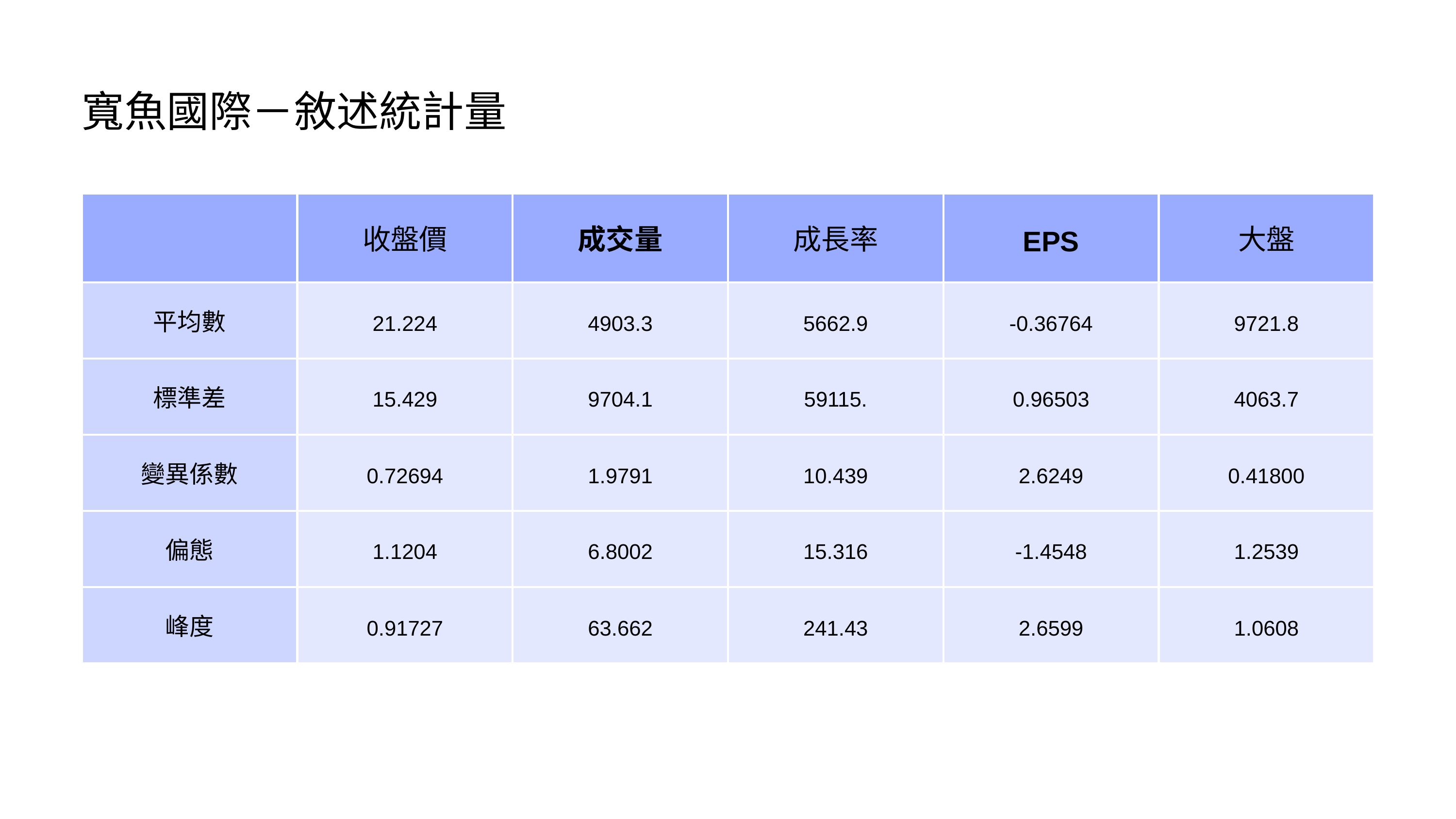

寬魚國際－敘述統計量
|  | 收盤價 | 成交量 | 成長率 | EPS | 大盤 |
| --- | --- | --- | --- | --- | --- |
| 平均數 | 21.224 | 4903.3 | 5662.9 | -0.36764 | 9721.8 |
| 標準差 | 15.429 | 9704.1 | 59115. | 0.96503 | 4063.7 |
| 變異係數 | 0.72694 | 1.9791 | 10.439 | 2.6249 | 0.41800 |
| 偏態 | 1.1204 | 6.8002 | 15.316 | -1.4548 | 1.2539 |
| 峰度 | 0.91727 | 63.662 | 241.43 | 2.6599 | 1.0608 |